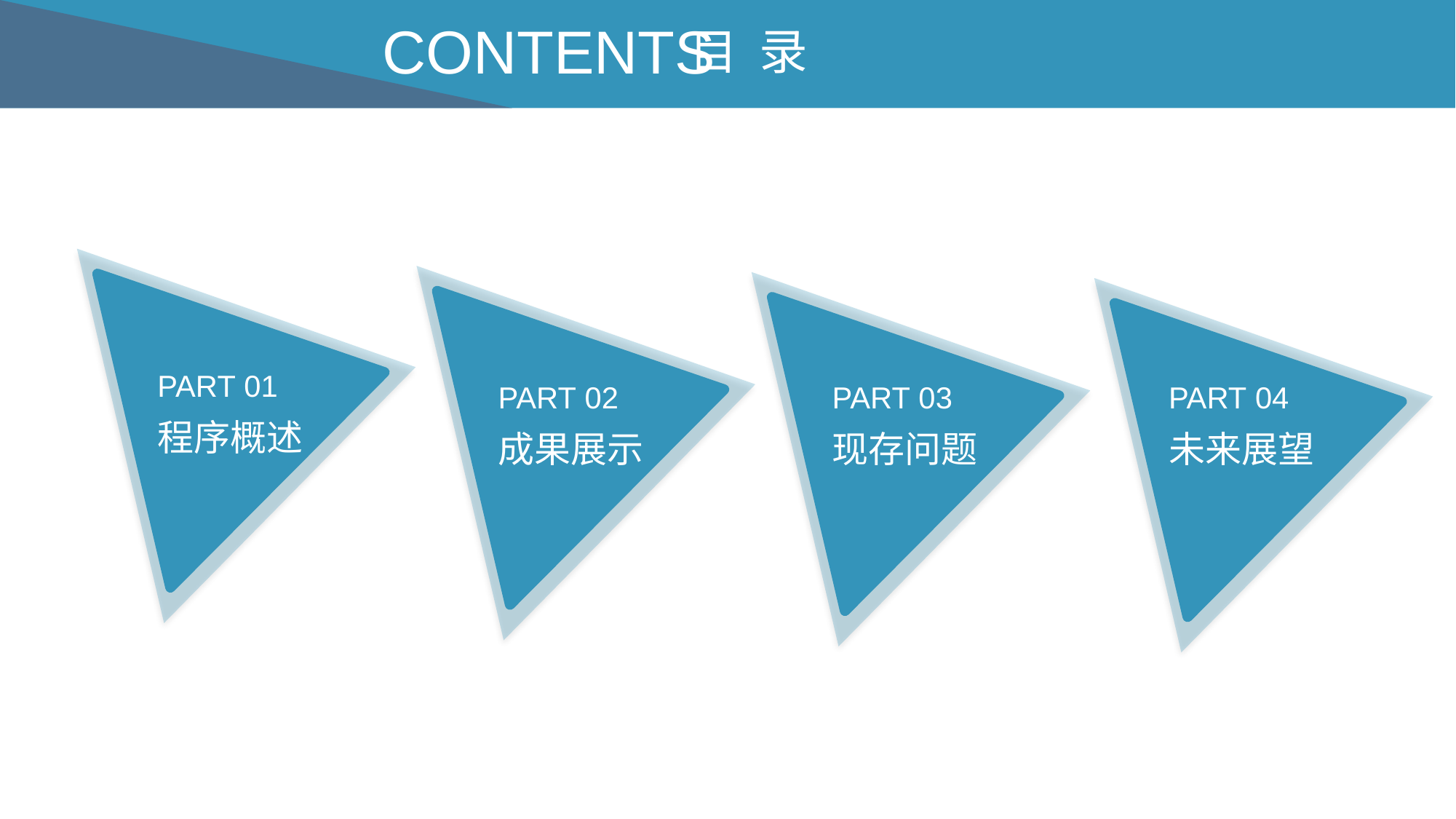

CONTENTS
目  录

PART 01
PART 02
PART 04
PART 03
程序概述
成果展示
未来展望
现存问题